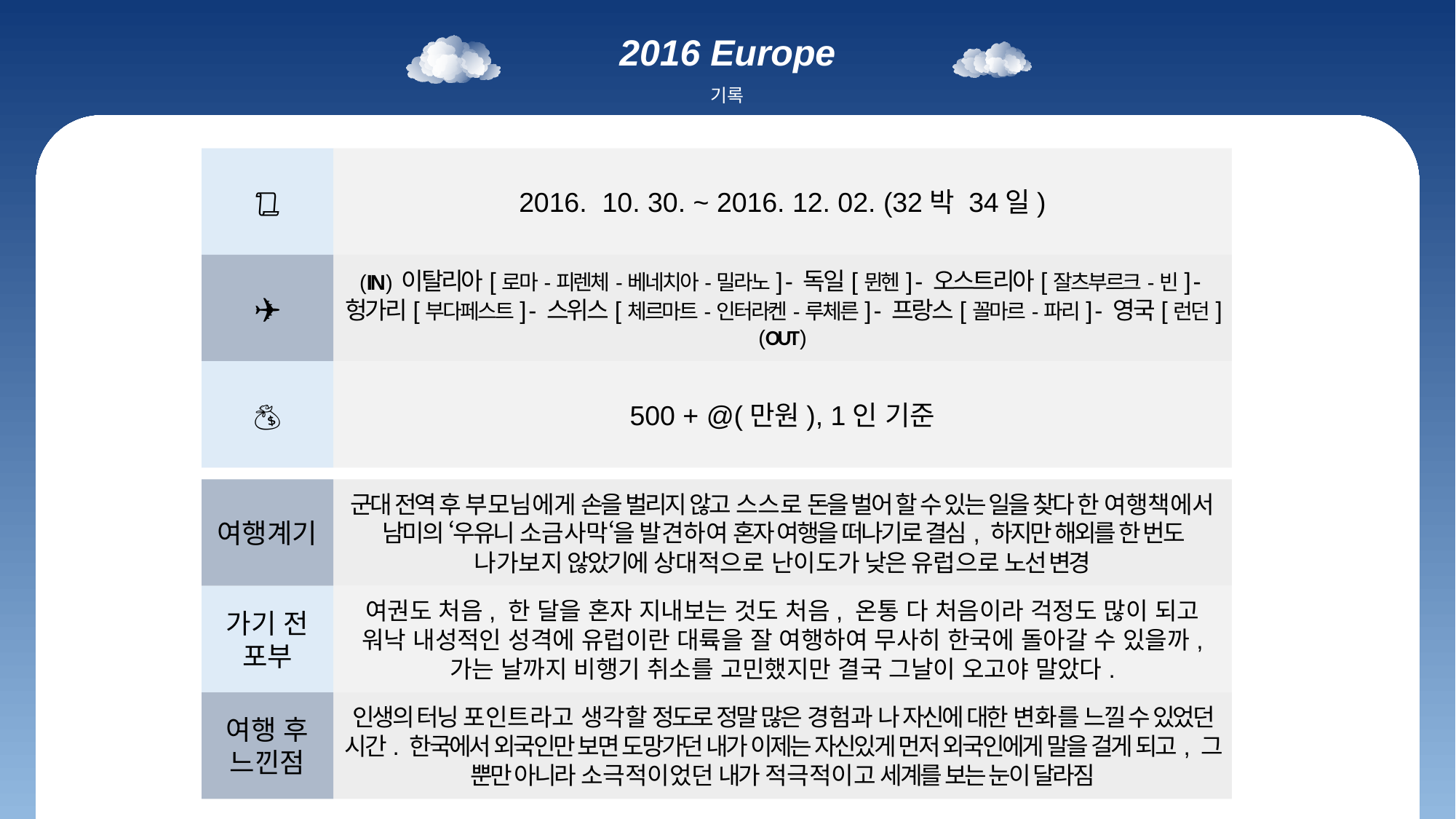

2016 Europe
기록

📜
2016.  10. 30. ~ 2016. 12. 02. (32박 34일)
✈
(IN) 이탈리아[로마-피렌체-베네치아-밀라노] - 독일[뮌헨] - 오스트리아[잘츠부르크-빈] -
헝가리[부다페스트] - 스위스[체르마트-인터라켄-루체른] - 프랑스[꼴마르-파리] - 영국[런던] (OUT)
💰
500 + @(만원), 1인 기준
여행계기
군대 전역 후 부모님에게 손을 벌리지 않고 스스로 돈을 벌어 할 수 있는 일을 찾다 한 여행책에서 남미의 ‘우유니 소금사막‘을 발견하여 혼자 여행을 떠나기로 결심, 하지만 해외를 한 번도 나가보지 않았기에 상대적으로 난이도가 낮은 유럽으로 노선 변경
가기 전 포부
여권도 처음, 한 달을 혼자 지내보는 것도 처음, 온통 다 처음이라 걱정도 많이 되고 워낙 내성적인 성격에 유럽이란 대륙을 잘 여행하여 무사히 한국에 돌아갈 수 있을까, 가는 날까지 비행기 취소를 고민했지만 결국 그날이 오고야 말았다.
여행 후 느낀점
인생의 터닝 포인트라고 생각할 정도로 정말 많은 경험과 나 자신에 대한 변화를 느낄 수 있었던 시간. 한국에서 외국인만 보면 도망가던 내가 이제는 자신있게 먼저 외국인에게 말을 걸게 되고, 그 뿐만 아니라 소극적이었던 내가 적극적이고 세계를 보는 눈이 달라짐